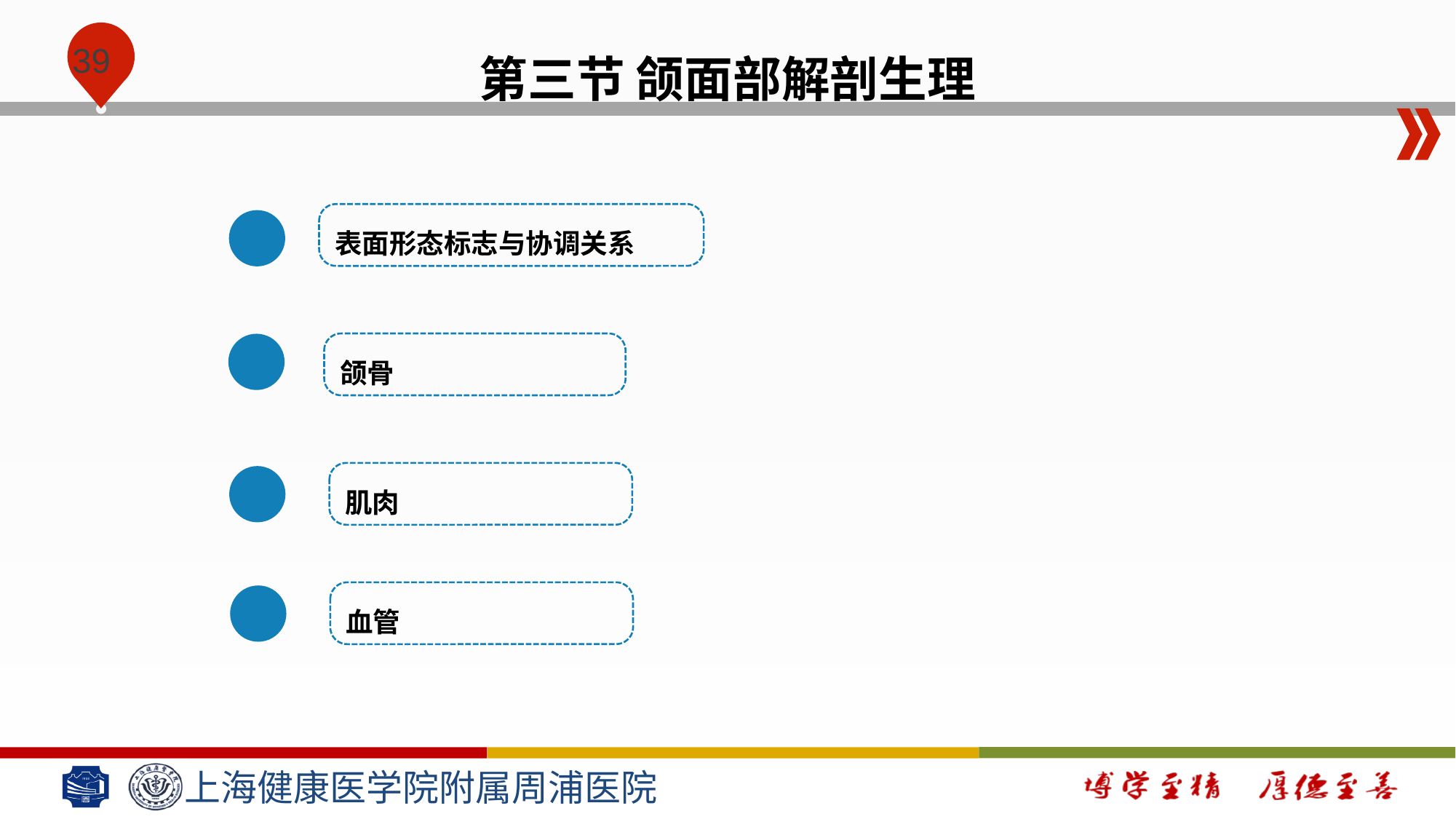

# 第三节 颌面部解剖生理
表面形态标志与协调关系

颌骨

肌肉

血管